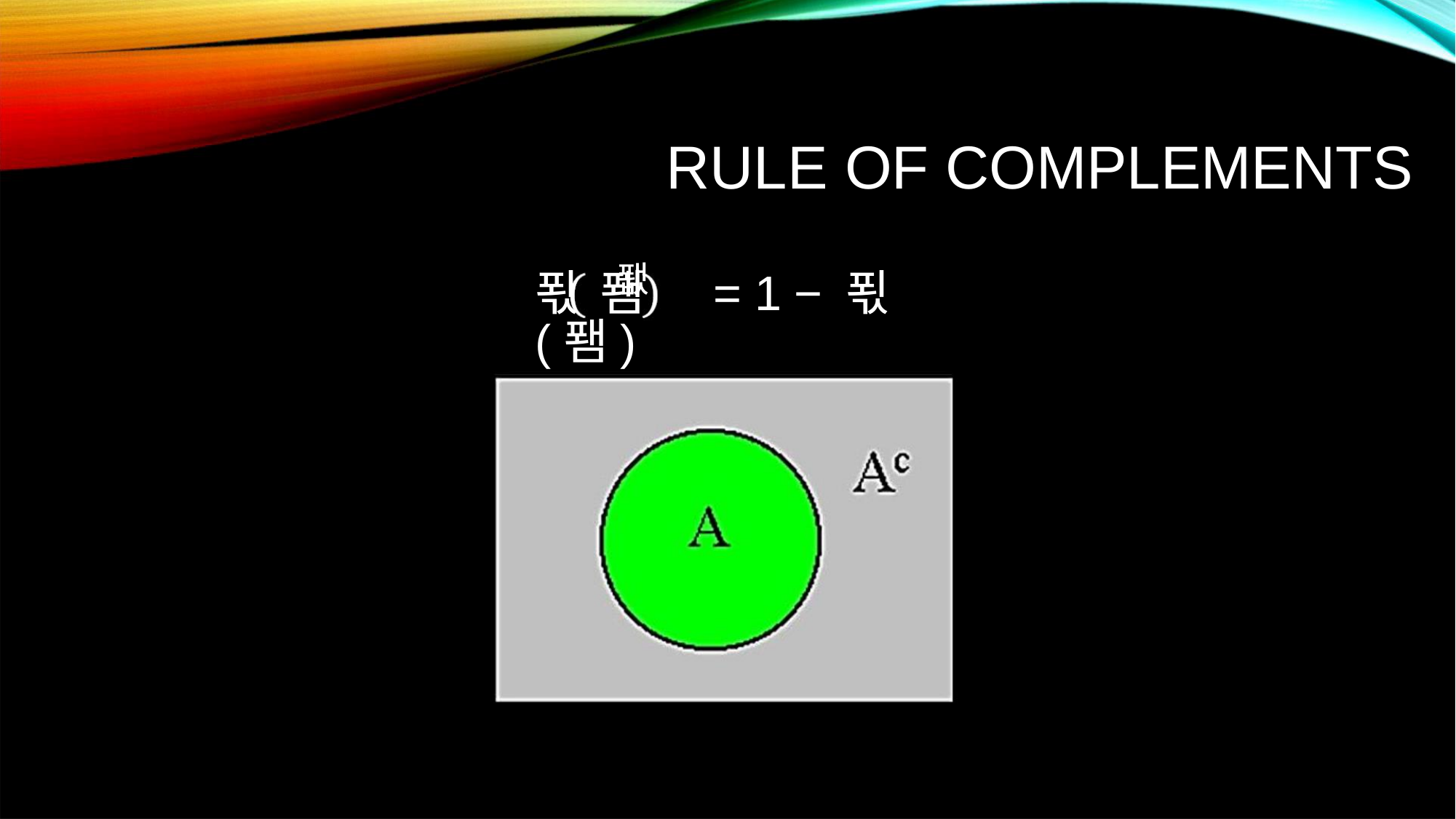

RULE OF COMPLEMENTS
퐶
푃 퐴 = 1 − 푃(퐴)